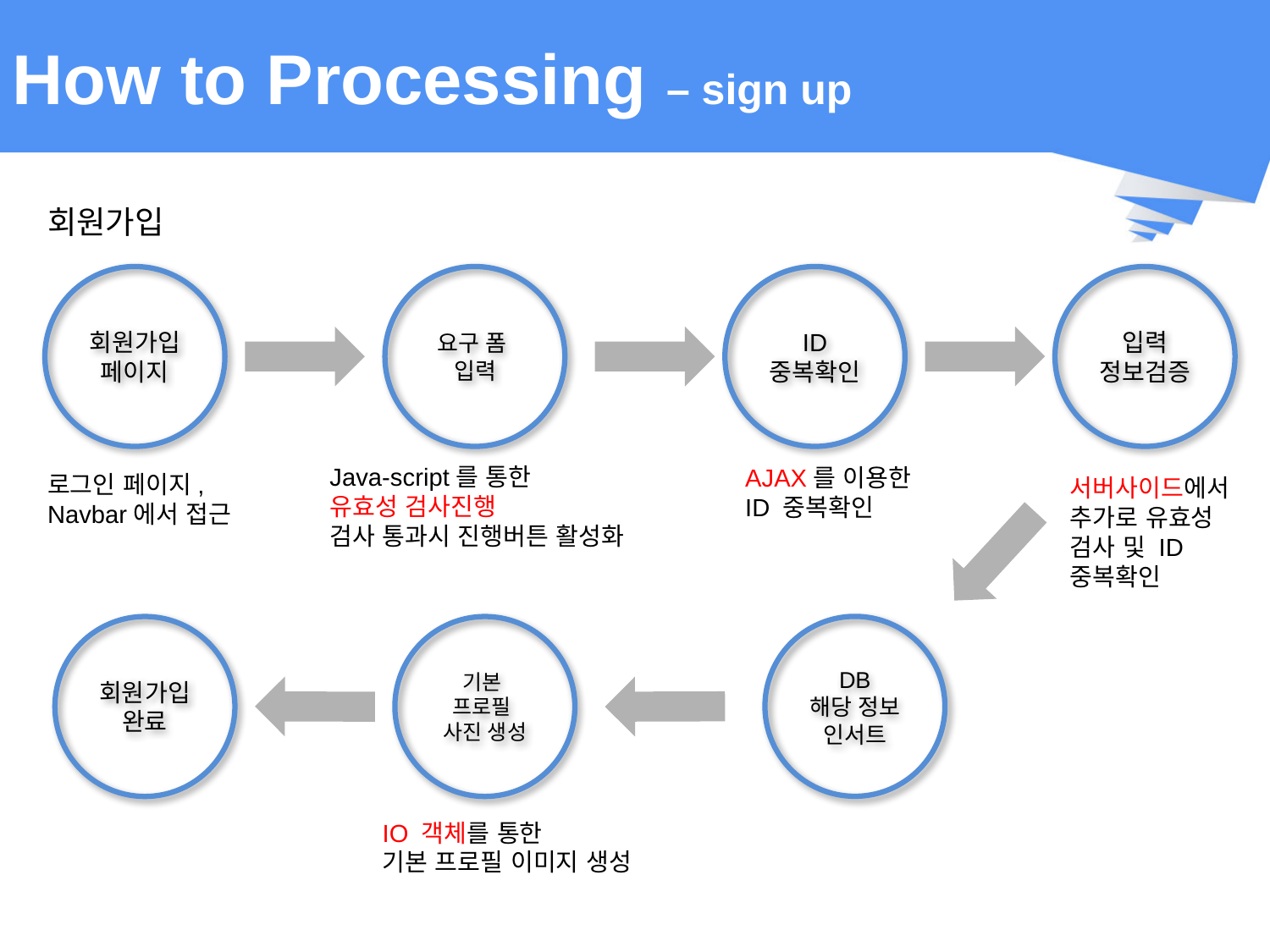

# How to Processing – sign up
회원가입
회원가입
페이지
요구 폼
입력
ID
중복확인
입력
정보검증

Java-script를 통한
유효성 검사진행
검사 통과시 진행버튼 활성화
AJAX를 이용한
ID 중복확인
로그인 페이지,
Navbar에서 접근
서버사이드에서 추가로 유효성
검사 및 ID
중복확인

DB
해당 정보 인서트
회원가입완료
기본
프로필
사진 생성

IO 객체를 통한
기본 프로필 이미지 생성